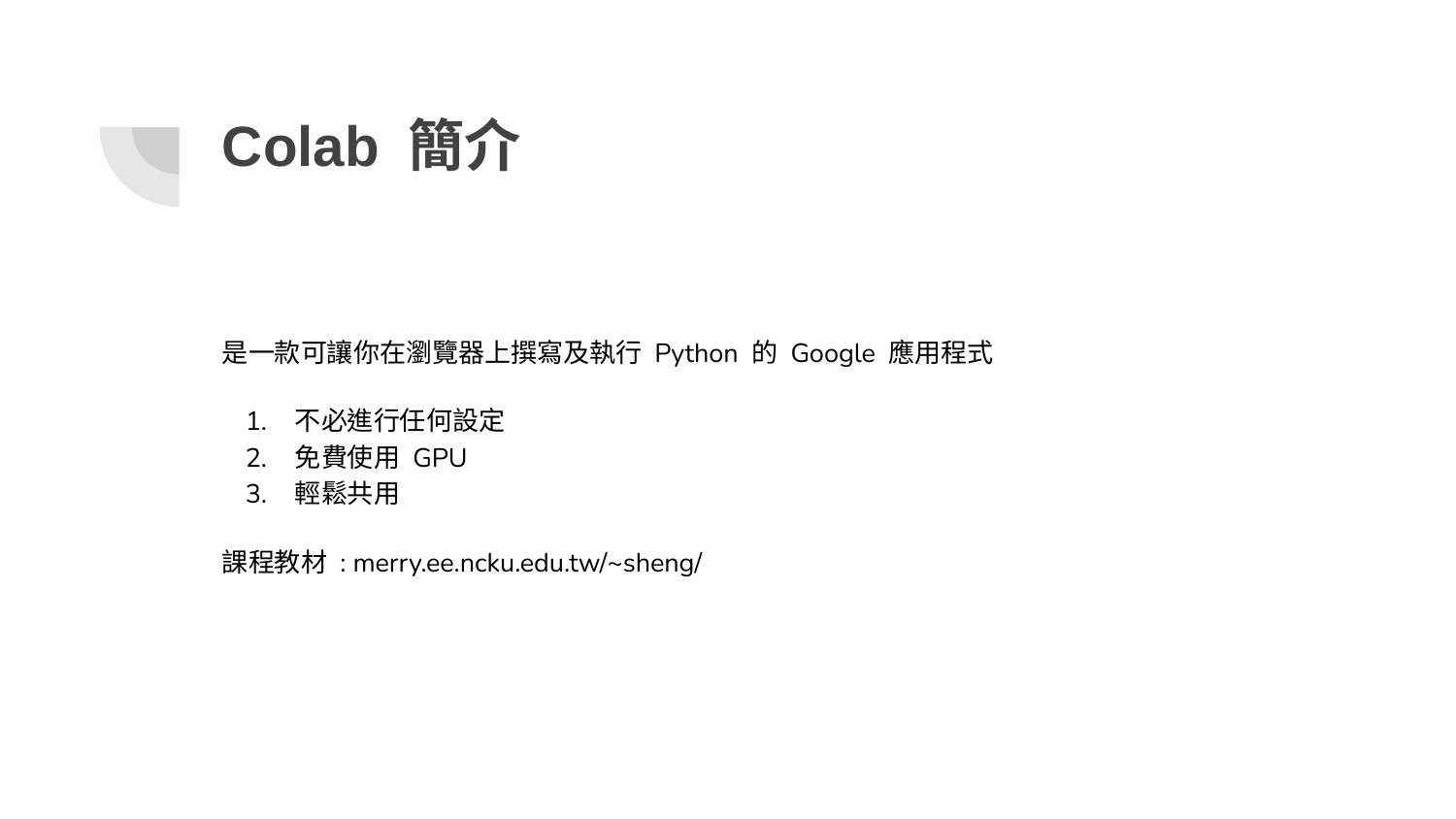

# Colab 簡介
是一款可讓你在瀏覽器上撰寫及執行 Python 的 Google 應用程式
不必進行任何設定
免費使用 GPU
輕鬆共用
課程教材 : merry.ee.ncku.edu.tw/~sheng/